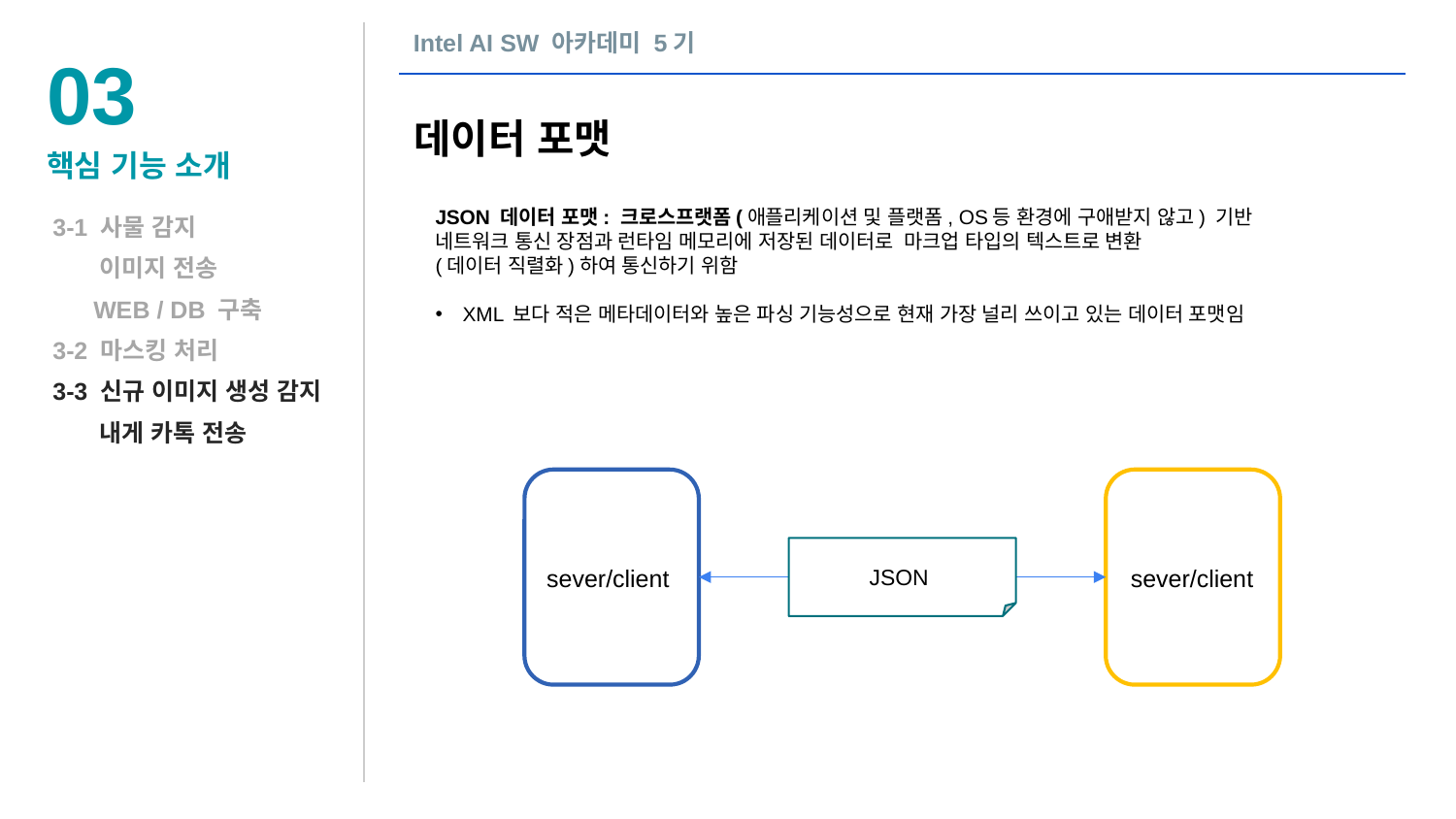

Intel AI SW 아카데미 5기
03
데이터 포맷

핵심 기능 소개
3-1 사물 감지

      이미지 전송

      WEB / DB 구축

3-2 마스킹 처리

3-3 신규 이미지 생성 감지

      내게 카톡 전송
JSON 데이터 포맷: 크로스프랫폼(애플리케이션 및 플랫폼, OS등 환경에 구애받지 않고) 기반 네트워크 통신 장점과 런타임 메모리에 저장된 데이터로  마크업 타입의 텍스트로 변환
(데이터 직렬화)하여 통신하기 위함

XML 보다 적은 메타데이터와 높은 파싱 기능성으로 현재 가장 널리 쓰이고 있는 데이터 포맷임

JSON
sever/client
sever/client